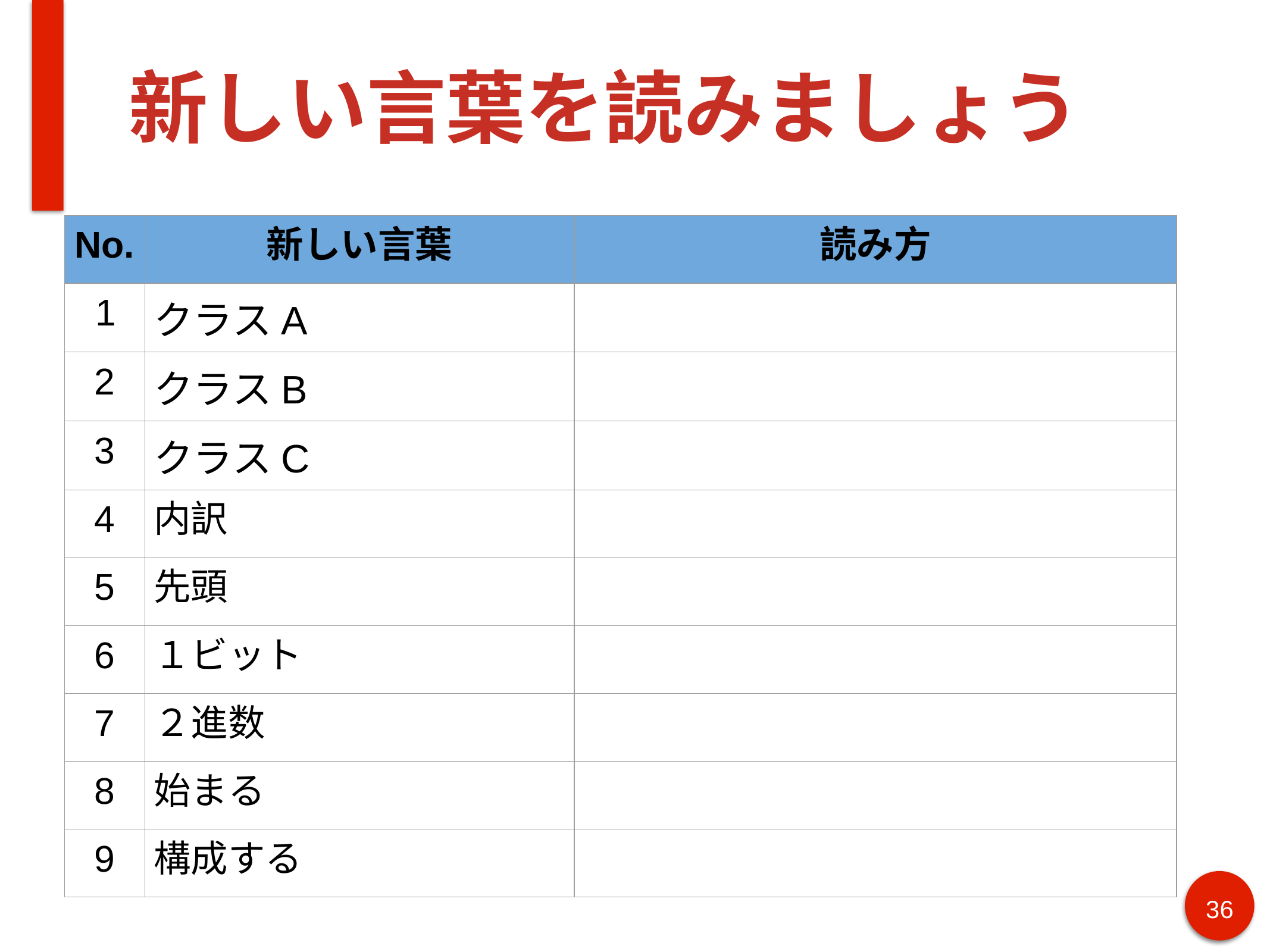

# 新しい言葉を読みましょう
| No. | 新しい言葉 | 読み方 |
| --- | --- | --- |
| 1 | クラスA |  |
| 2 | クラスB |  |
| 3 | クラスC |  |
| 4 | 内訳 |  |
| 5 | 先頭 |  |
| 6 | １ビット |  |
| 7 | ２進数 |  |
| 8 | 始まる |  |
| 9 | 構成する |  |
36